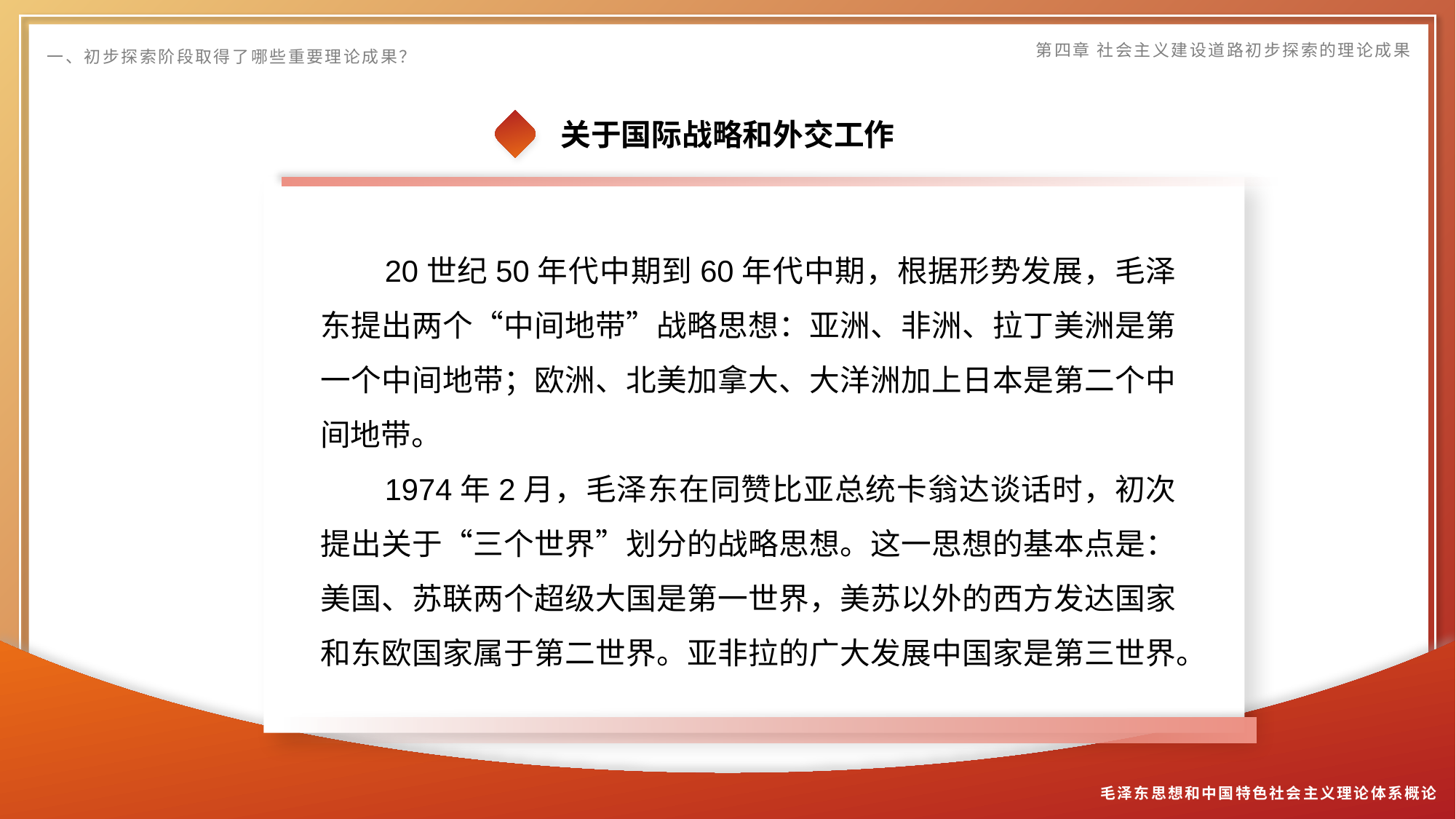

第四章 社会主义建设道路初步探索的理论成果
一、初步探索阶段取得了哪些重要理论成果？
关于国际战略和外交工作

20世纪50年代中期到60年代中期，根据形势发展，毛泽东提出两个“中间地带”战略思想：亚洲、非洲、拉丁美洲是第一个中间地带；欧洲、北美加拿大、大洋洲加上日本是第二个中间地带。
1974年2月，毛泽东在同赞比亚总统卡翁达谈话时，初次提出关于“三个世界”划分的战略思想。这一思想的基本点是：美国、苏联两个超级大国是第一世界，美苏以外的西方发达国家和东欧国家属于第二世界。亚非拉的广大发展中国家是第三世界。

毛泽东思想和中国特色社会主义理论体系概论